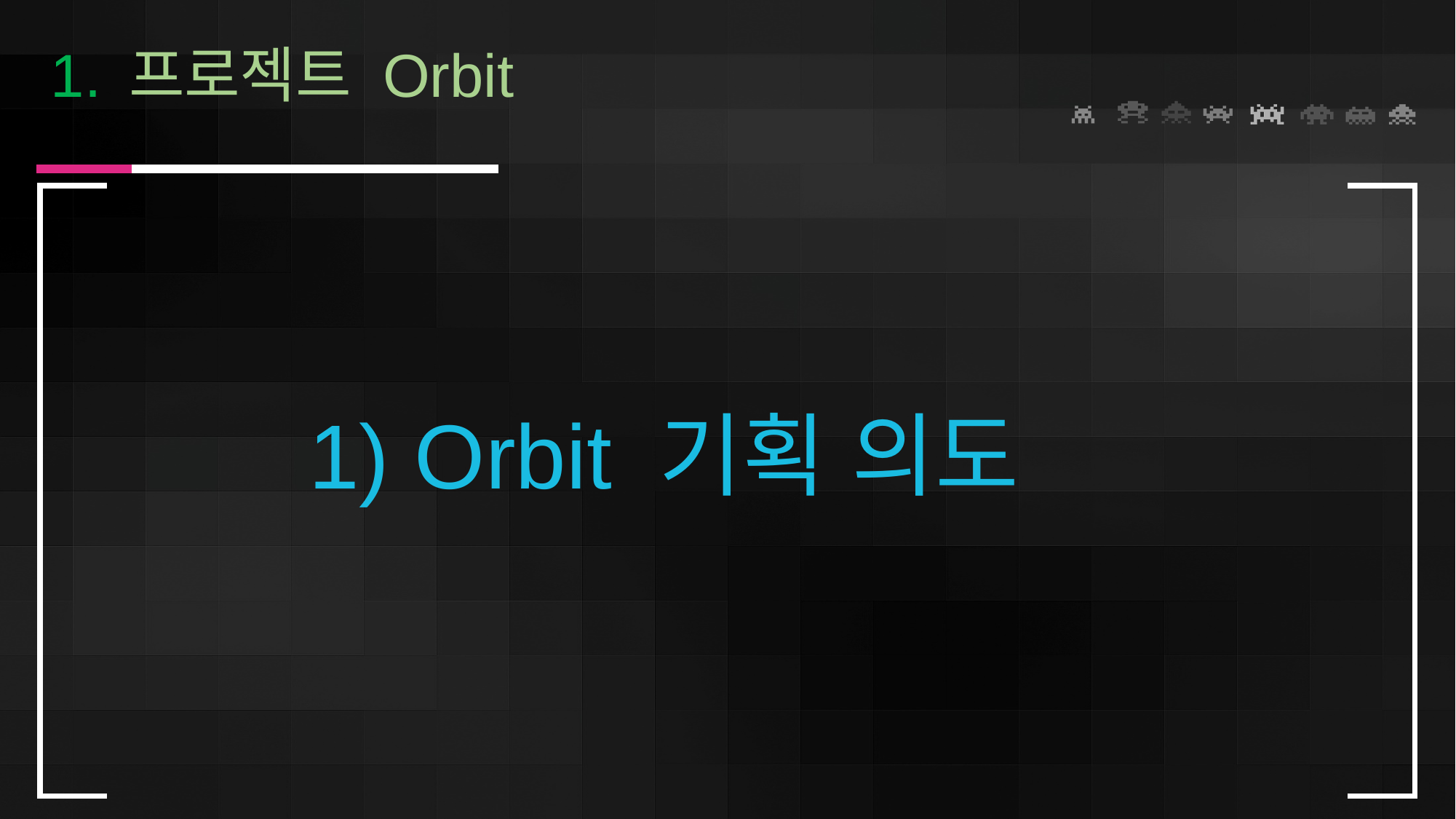

1. 프로젝트 Orbit

1) Orbit 기획 의도